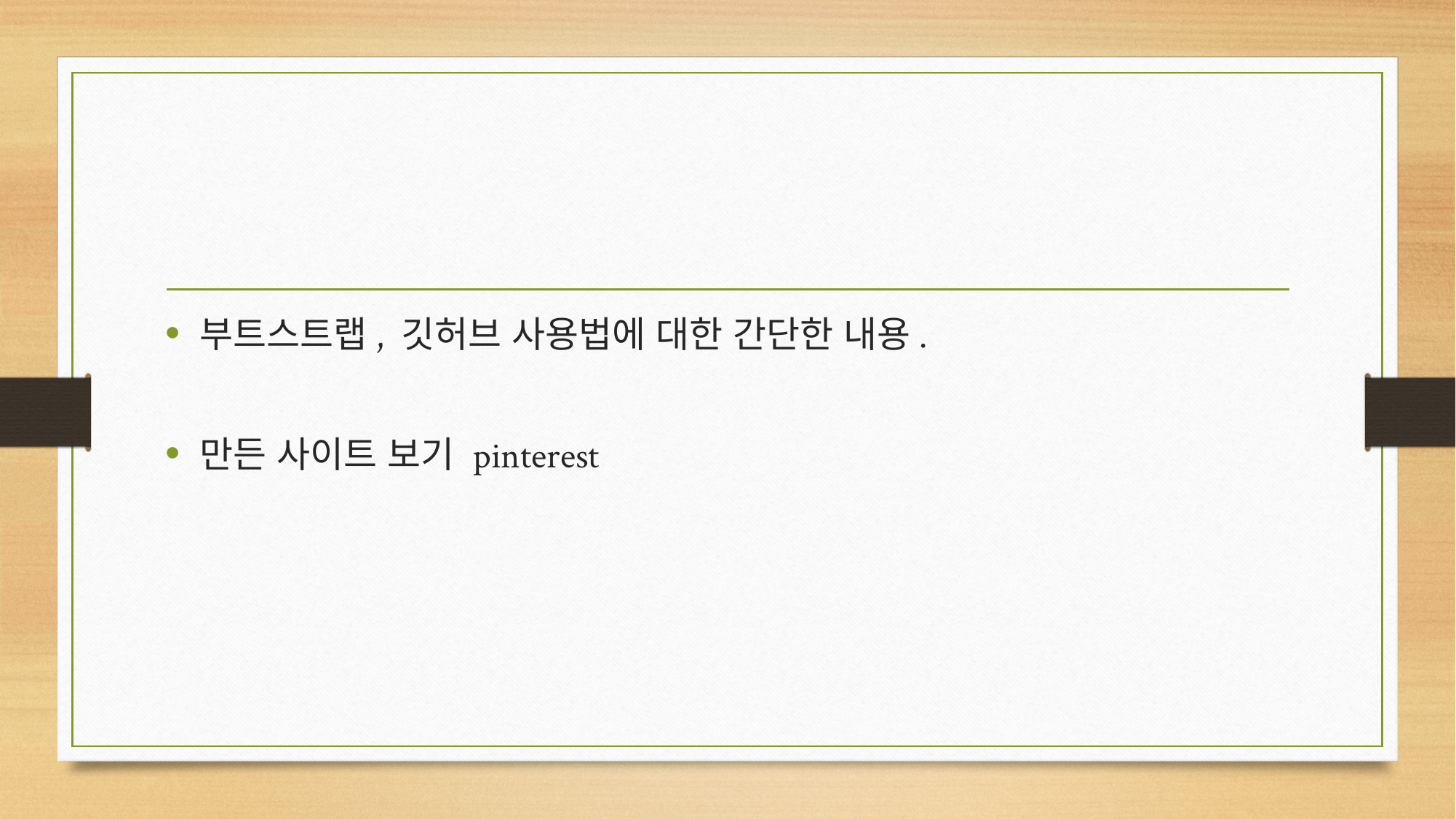

#
부트스트랩, 깃허브 사용법에 대한 간단한 내용.

만든 사이트 보기 pinterest